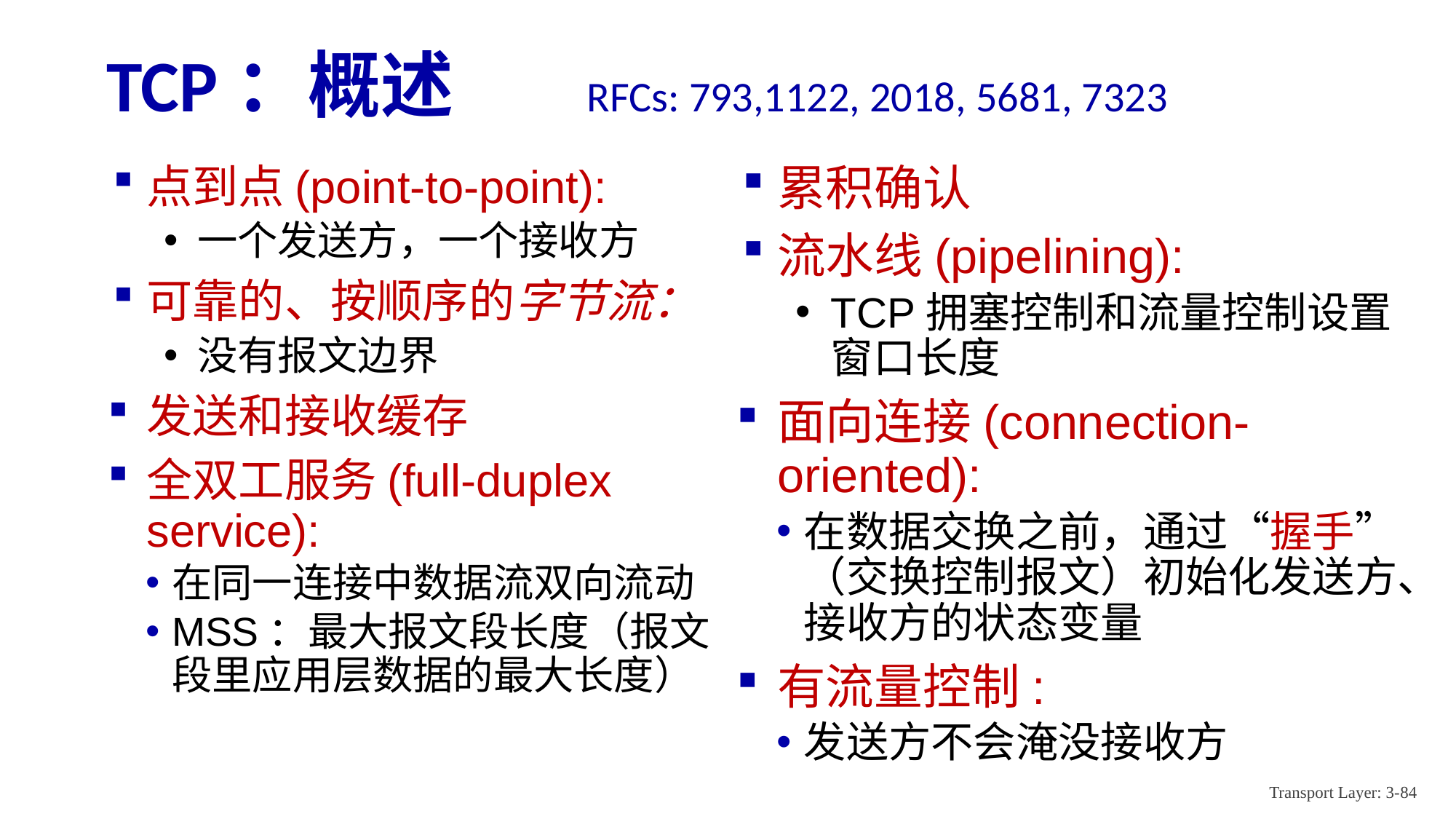

# TCP：概述       RFCs: 793,1122, 2018, 5681, 7323
点到点(point-to-point):
一个发送方，一个接收方
可靠的、按顺序的字节流：
没有报文边界
发送和接收缓存
全双工服务(full-duplex service):
在同一连接中数据流双向流动
MSS：最大报文段长度（报文段里应用层数据的最大长度）

累积确认
流水线(pipelining):
TCP拥塞控制和流量控制设置窗口长度
面向连接(connection-oriented):
在数据交换之前，通过“握手”（交换控制报文）初始化发送方、接收方的状态变量
有流量控制:
发送方不会淹没接收方
Transport Layer: 3-84